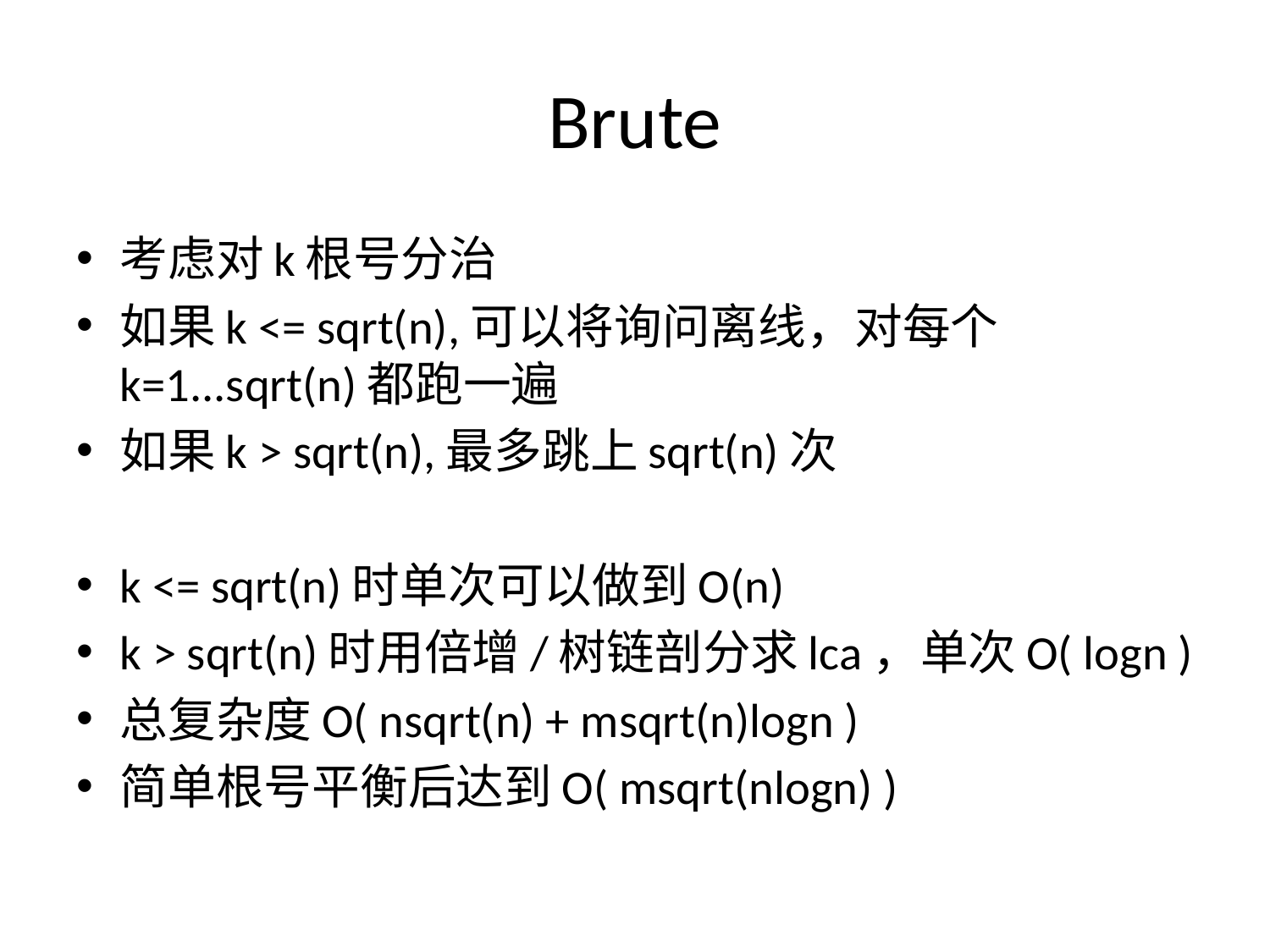

# Brute
考虑对k根号分治
如果k <= sqrt(n),可以将询问离线，对每个k=1...sqrt(n)都跑一遍
如果k > sqrt(n),最多跳上sqrt(n)次

k <= sqrt(n)时单次可以做到O(n)
k > sqrt(n)时用倍增/树链剖分求lca，单次O( logn )
总复杂度O( nsqrt(n) + msqrt(n)logn )
简单根号平衡后达到O( msqrt(nlogn) )